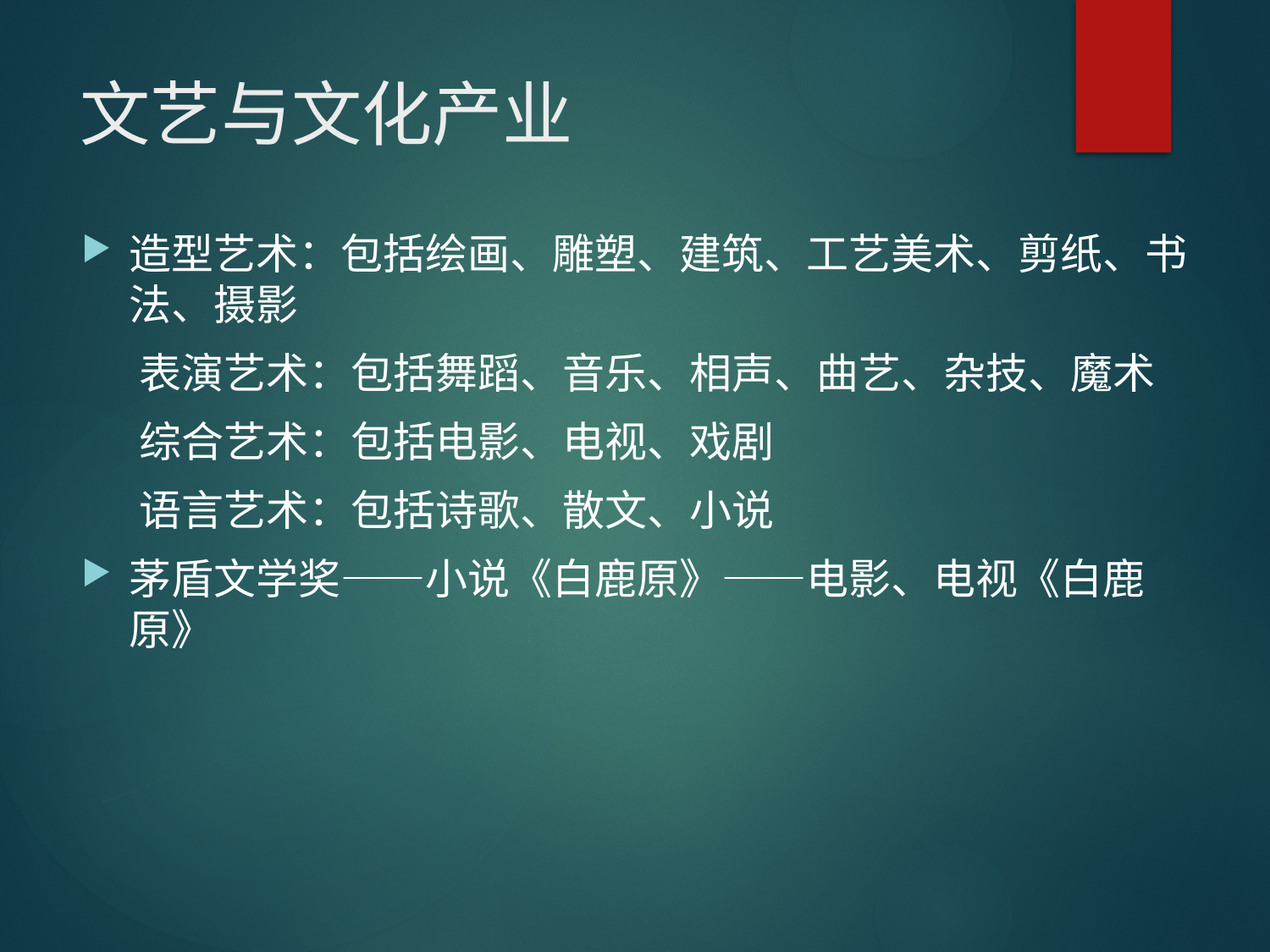

# 文艺与文化产业
造型艺术：包括绘画、雕塑、建筑、工艺美术、剪纸、书法、摄影
     表演艺术：包括舞蹈、音乐、相声、曲艺、杂技、魔术
     综合艺术：包括电影、电视、戏剧
     语言艺术：包括诗歌、散文、小说
茅盾文学奖——小说《白鹿原》——电影、电视《白鹿原》